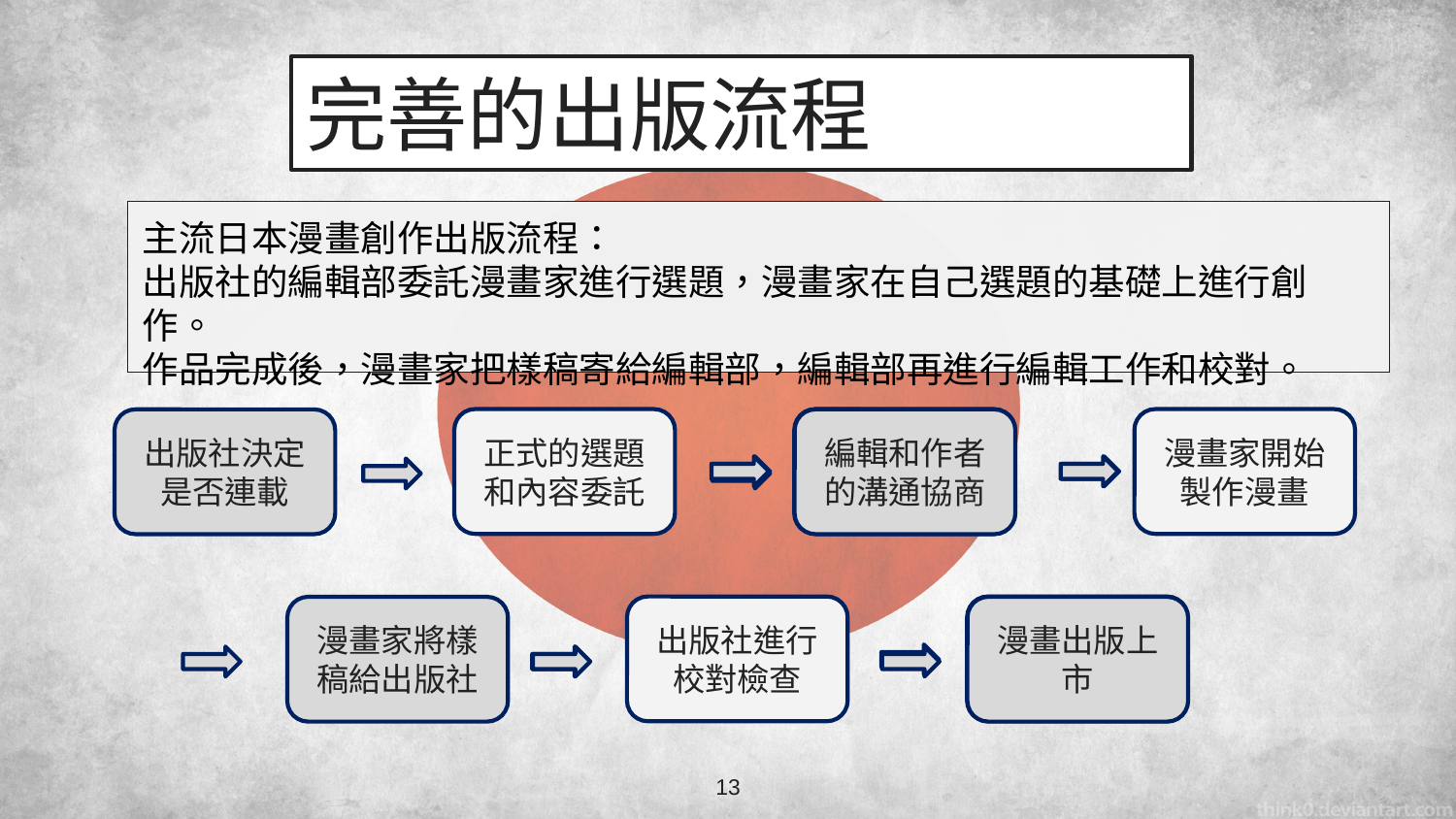

# 完善的出版流程
主流日本漫畫創作出版流程：
出版社的編輯部委託漫畫家進行選題，漫畫家在自己選題的基礎上進行創作。
作品完成後，漫畫家把樣稿寄給編輯部，編輯部再進行編輯工作和校對。

正式的選題和內容委託
編輯決定連載
漫畫家開始製作漫畫
出版社決定是否連載
編輯和作者的溝通協商

出版社進行校對檢查
編輯決定連載
漫畫家將樣稿給出版社
漫畫出版上市

13